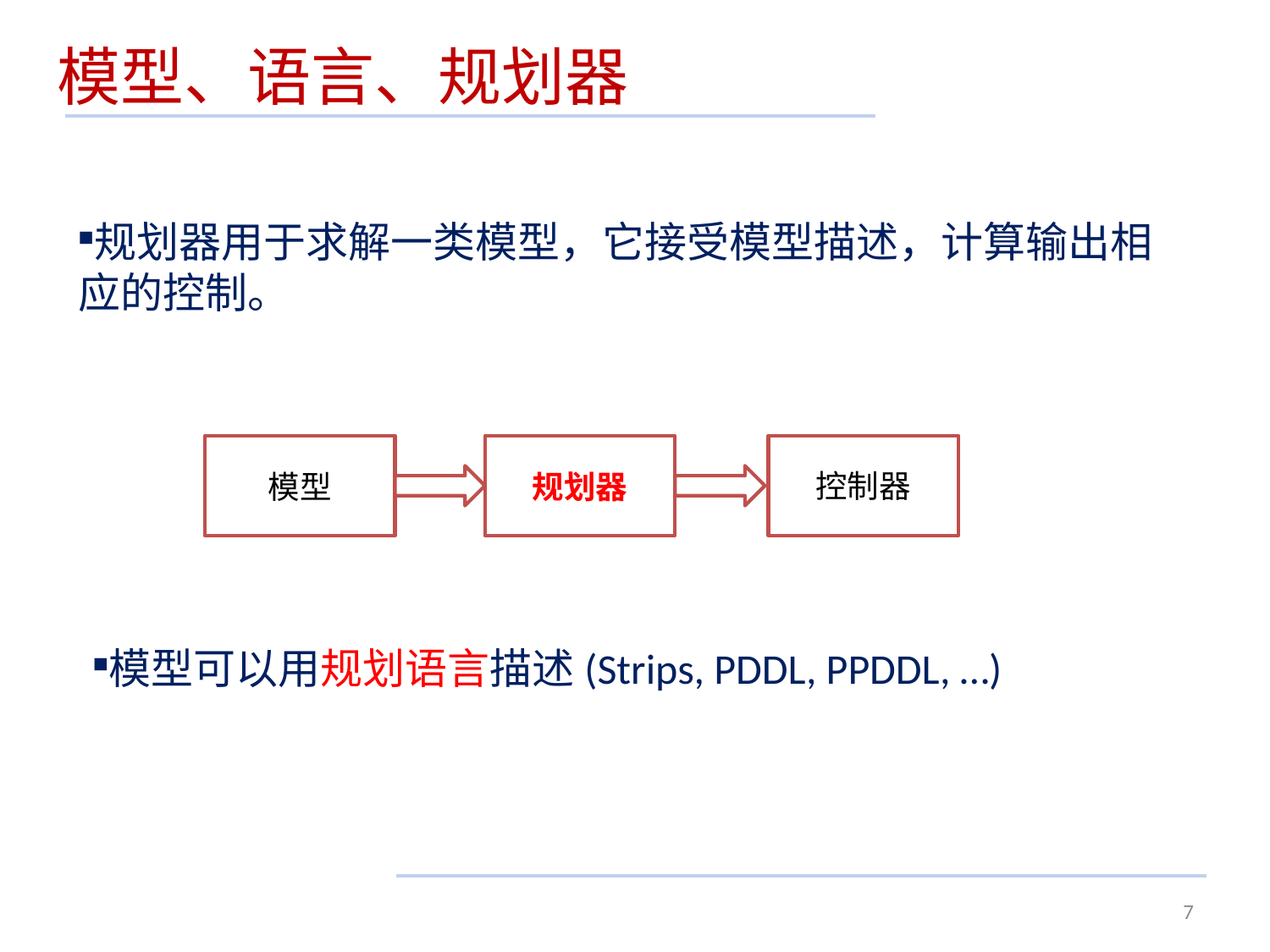

模型、语言、规划器

规划器用于求解一类模型，它接受模型描述，计算输出相应的控制。

控制器
模型
规划器

模型可以用规划语言描述(Strips, PDDL, PPDDL, …)
7